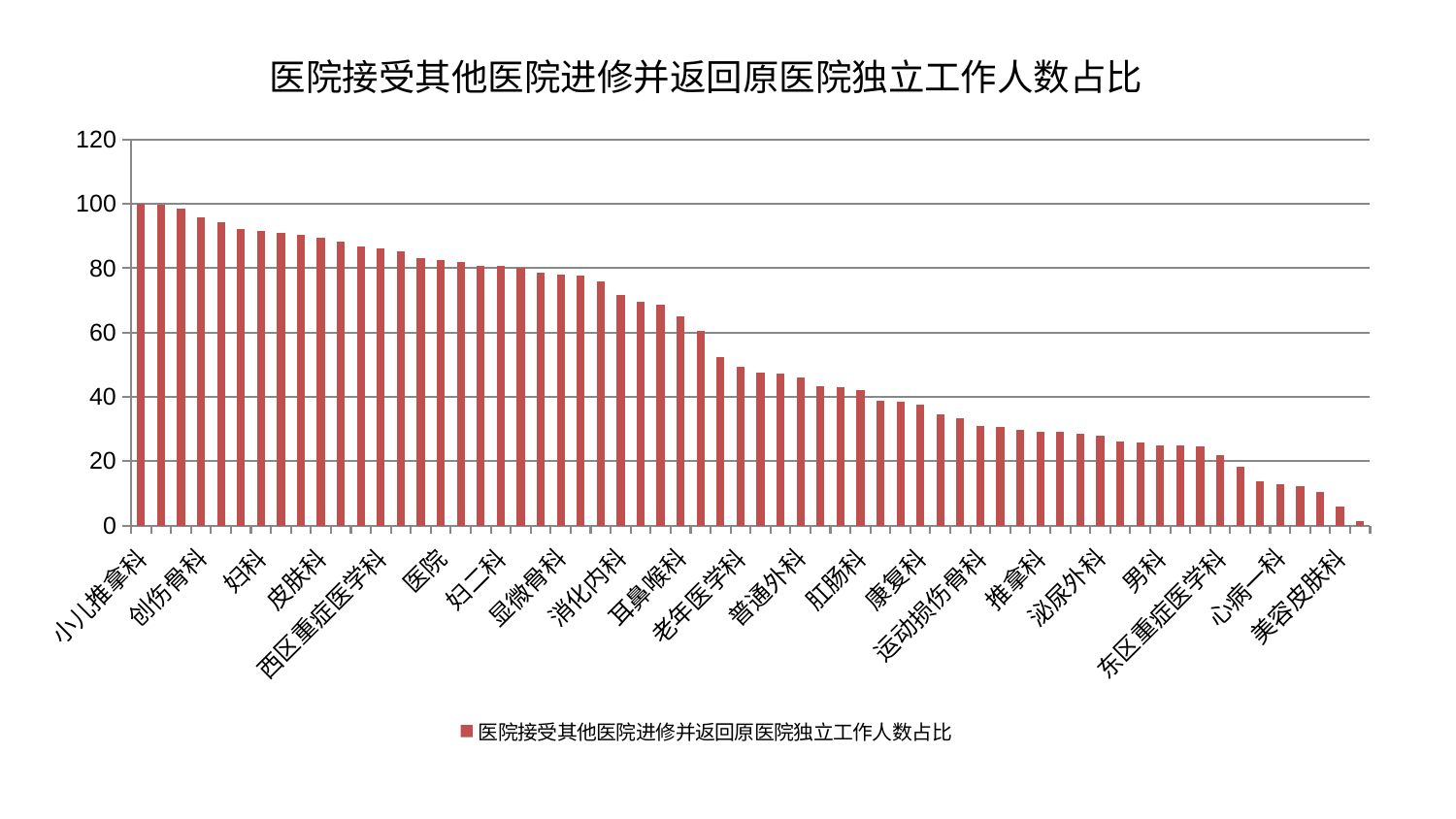

### Chart: 医院接受其他医院进修并返回原医院独立工作人数占比

| Category | 医院接受其他医院进修并返回原医院独立工作人数占比 |
|---|---|
| 小儿推拿科 | 100.0 |
| 身心医学科 | 99.78925792185215 |
| 小儿骨科 | 98.56677952193134 |
| 创伤骨科 | 95.89769843417945 |
| 眼科 | 94.20991608163673 |
| 血液科 | 92.2067303595089 |
| 妇科 | 91.55259768606223 |
| 脊柱骨科 | 90.96138096871722 |
| 口腔科 | 90.4405444528077 |
| 皮肤科 | 89.56578175525595 |
| 胸外科 | 88.21219191025239 |
| 肝胆外科 | 86.80572077569406 |
| 西区重症医学科 | 86.18566548408225 |
| 脑病一科 | 85.29957879056192 |
| 神经内科 | 83.05929365841452 |
| 医院 | 82.57919292396569 |
| 针灸科 | 82.0782742113452 |
| 儿科 | 80.85391483632075 |
| 妇二科 | 80.81229143255966 |
| 脾胃病科 | 80.13845786023197 |
| 中医外治中心 | 78.6232547355007 |
| 显微骨科 | 77.94797831350752 |
| 脾胃科消化科合并 | 77.74357803846857 |
| 骨科 | 75.95466072114321 |
| 消化内科 | 71.67705736417385 |
| 微创骨科 | 69.58066537022727 |
| 中医经典科 | 68.7493164954879 |
| 耳鼻喉科 | 65.02066674429683 |
| 呼吸内科 | 60.413322909051715 |
| 妇科妇二科合并 | 52.282392442707845 |
| 老年医学科 | 49.377656670901935 |
| 心血管内科 | 47.43941319568097 |
| 治未病中心 | 47.376280161920945 |
| 普通外科 | 45.92230846375491 |
| 重症医学科 | 43.34032205183924 |
| 心病三科 | 43.025808914212185 |
| 肛肠科 | 42.09192622795506 |
| 关节骨科 | 38.83985685223469 |
| 心病四科 | 38.47067923088345 |
| 康复科 | 37.42348190433834 |
| 内分泌科 | 34.53869353924443 |
| 乳腺甲状腺外科 | 33.47859294041605 |
| 运动损伤骨科 | 31.027777131598924 |
| 神经外科 | 30.49958953314154 |
| 周围血管科 | 29.664498202990018 |
| 推拿科 | 29.250620437862363 |
| 脑病二科 | 29.15937007534106 |
| 肝病科 | 28.451163571874098 |
| 泌尿外科 | 27.786467702341177 |
| 肿瘤内科 | 26.065197311233234 |
| 肾脏内科 | 25.897863983029843 |
| 男科 | 25.01714216636735 |
| 心病二科 | 25.002099927230518 |
| 风湿病科 | 24.672005787670418 |
| 东区重症医学科 | 21.736865090683292 |
| 综合内科 | 18.33555813610411 |
| 脑病三科 | 13.748472567531643 |
| 心病一科 | 12.833419972331145 |
| 肾病科 | 12.329139401823271 |
| 东区肾病科 | 10.330714109754446 |
| 美容皮肤科 | 5.815406978830643 |
| 产科 | 1.4594038877636244 |
248